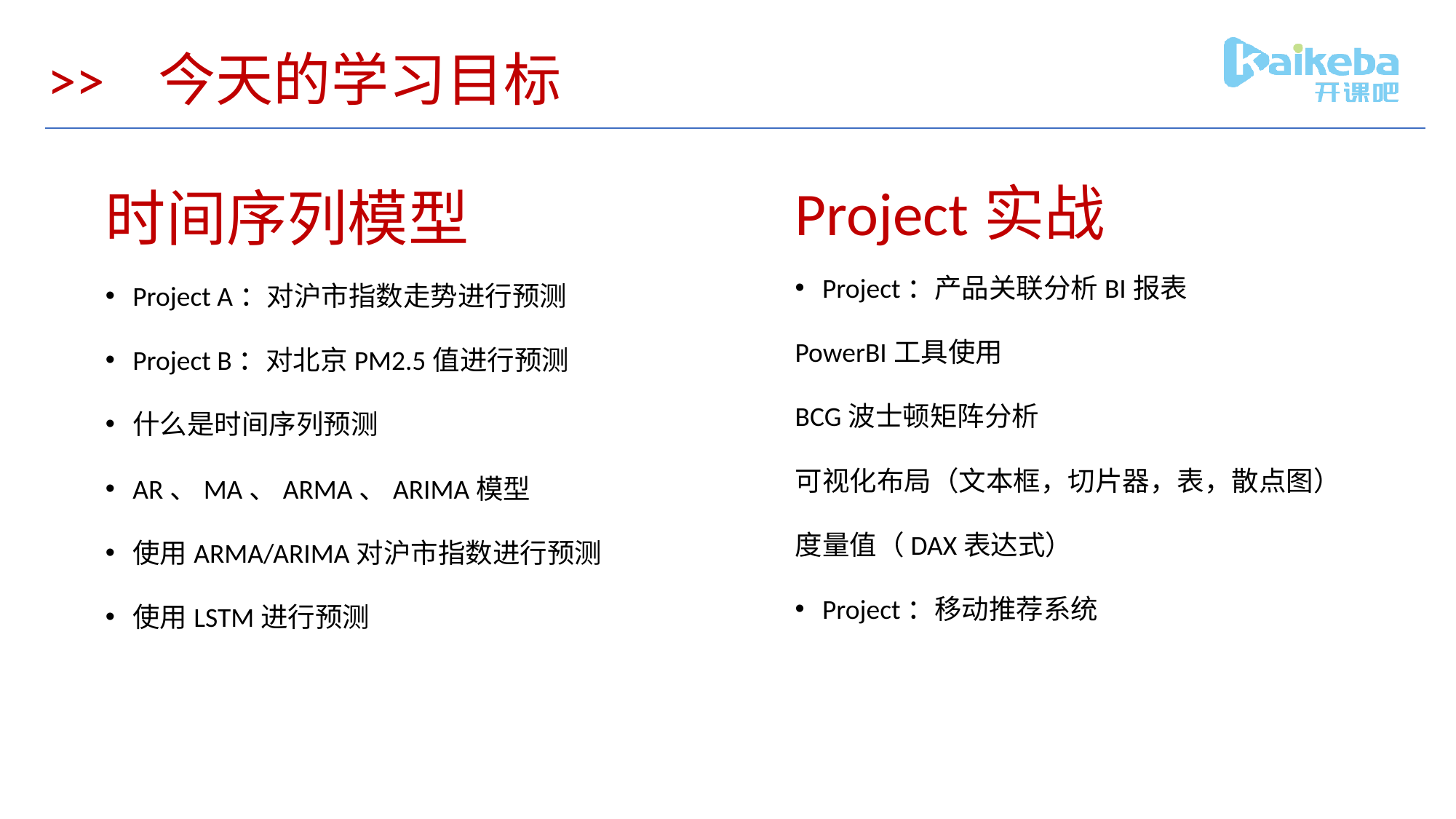

# >>   今天的学习目标
Project实战
时间序列模型
Project：产品关联分析BI报表
PowerBI工具使用
BCG波士顿矩阵分析
可视化布局（文本框，切片器，表，散点图）
度量值（DAX表达式）
Project：移动推荐系统

Project A：对沪市指数走势进行预测
Project B：对北京PM2.5值进行预测
什么是时间序列预测
AR、MA、ARMA、ARIMA模型
使用ARMA/ARIMA对沪市指数进行预测
使用LSTM进行预测